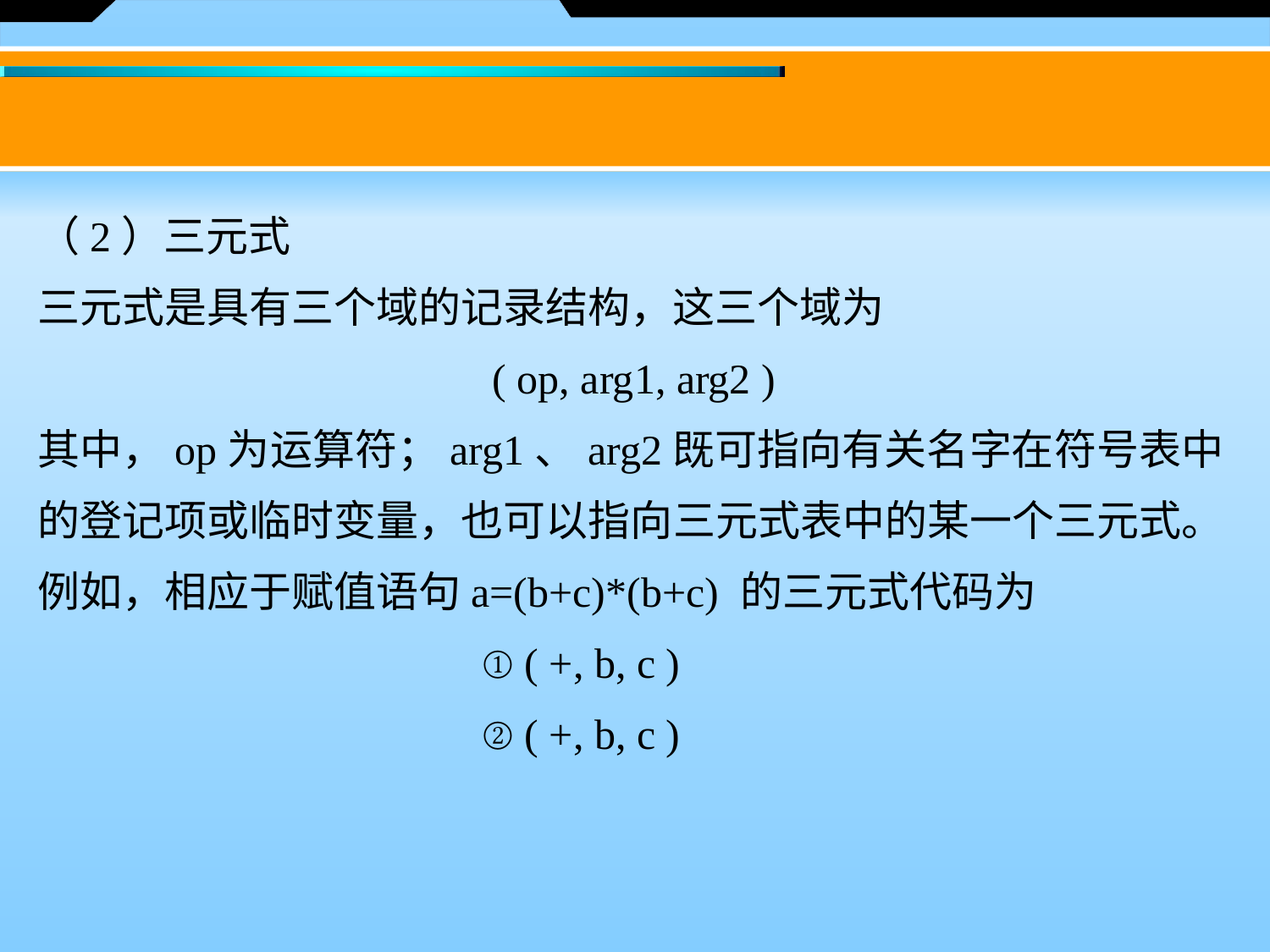

（2）三元式
三元式是具有三个域的记录结构，这三个域为
                                           ( op, arg1, arg2 )
其中，op为运算符；arg1、arg2既可指向有关名字在符号表中的登记项或临时变量，也可以指向三元式表中的某一个三元式。例如，相应于赋值语句a=(b+c)*(b+c) 的三元式代码为
                                          ① ( +, b, c )
                                          ② ( +, b, c )